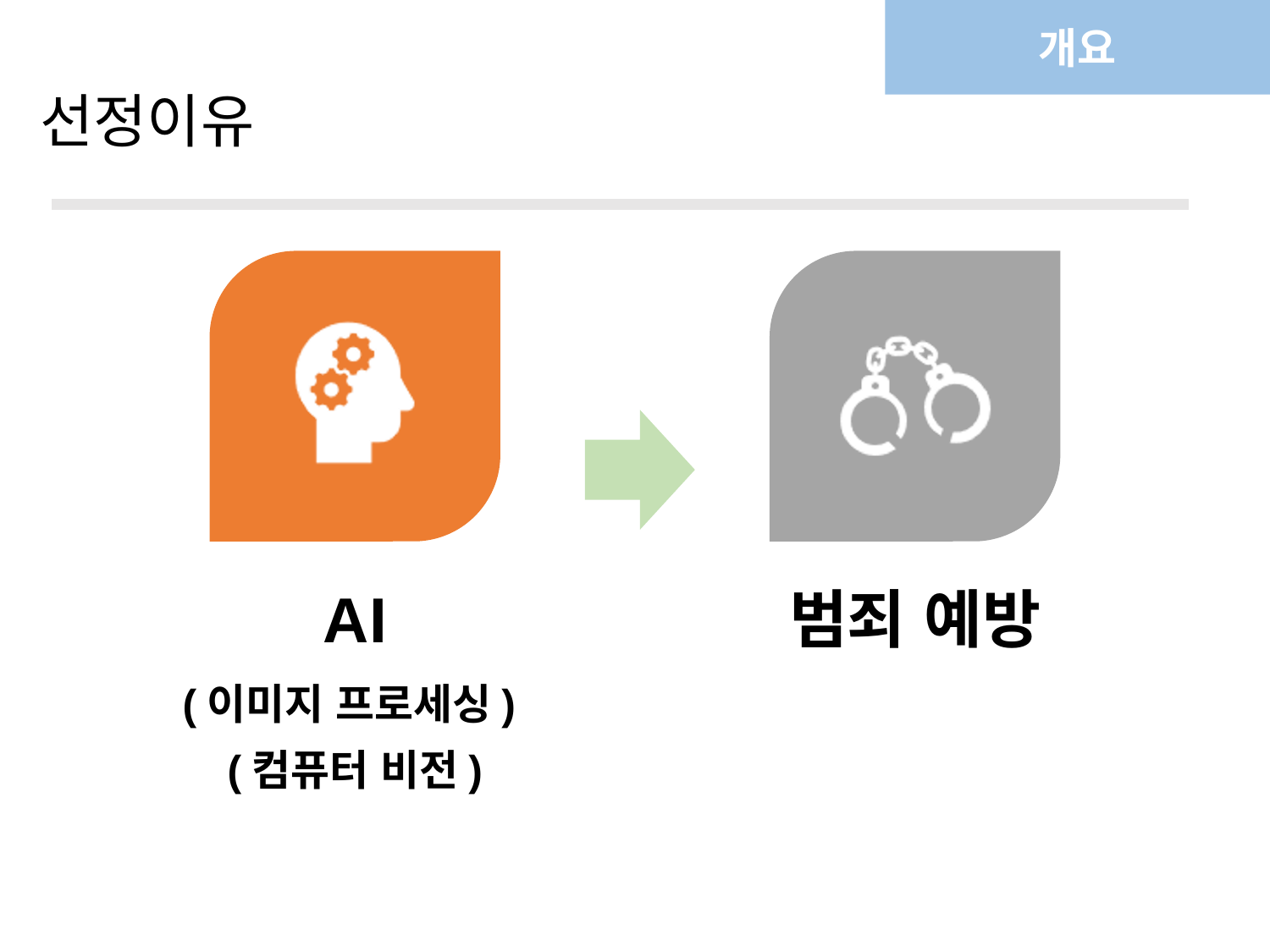

개요
# 선정이유

AI
(이미지 프로세싱)
(컴퓨터 비전)
범죄 예방